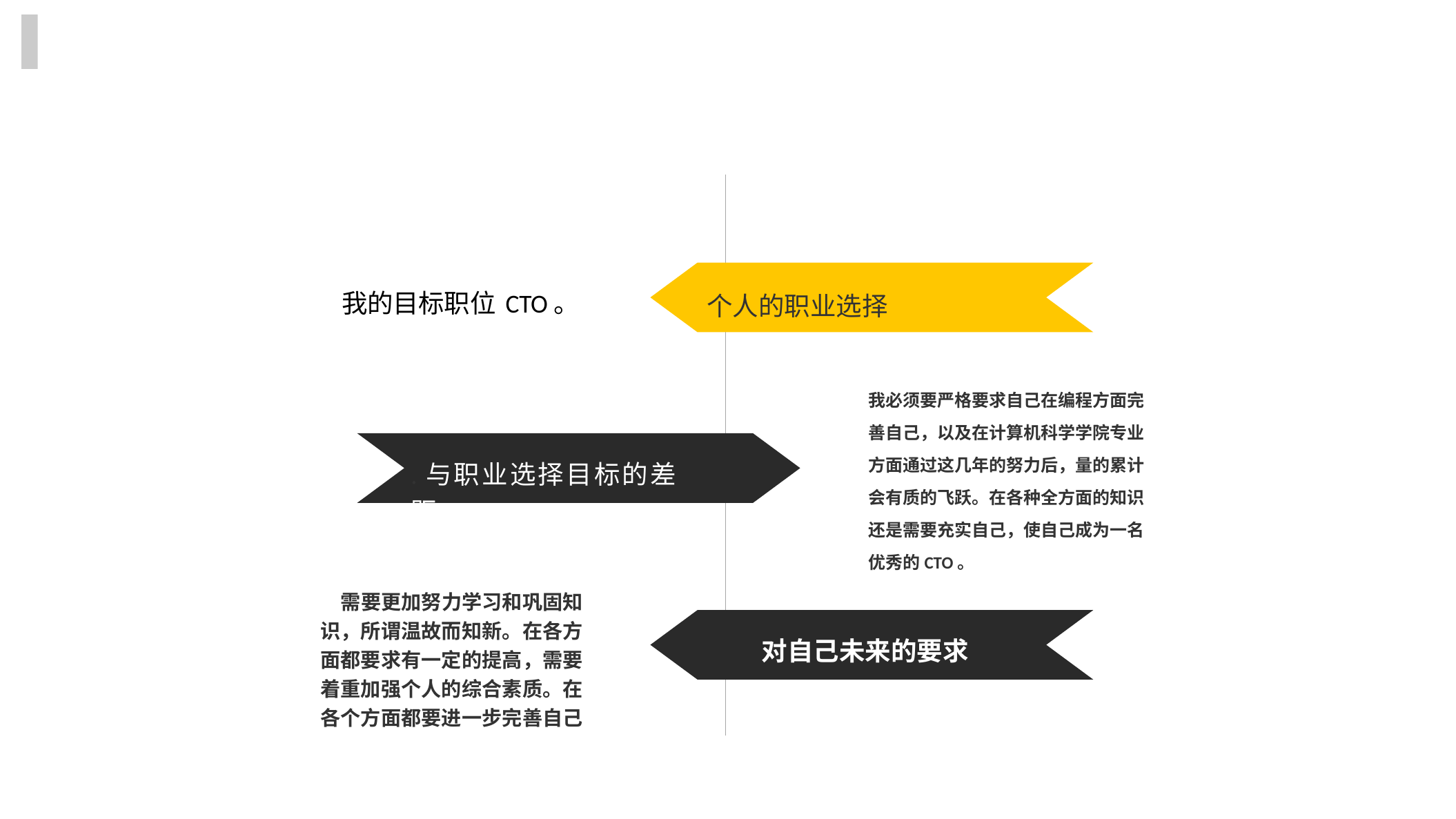

个人的职业选择
我的目标职位 CTO。
我必须要严格要求自己在编程方面完善自己，以及在计算机科学学院专业方面通过这几年的努力后，量的累计会有质的飞跃。在各种全方面的知识还是需要充实自己，使自己成为一名优秀的CTO。

.与职业选择目标的差距
需要更加努力学习和巩固知识，所谓温故而知新。在各方面都要求有一定的提高，需要着重加强个人的综合素质。在各个方面都要进一步完善自己

对自己未来的要求